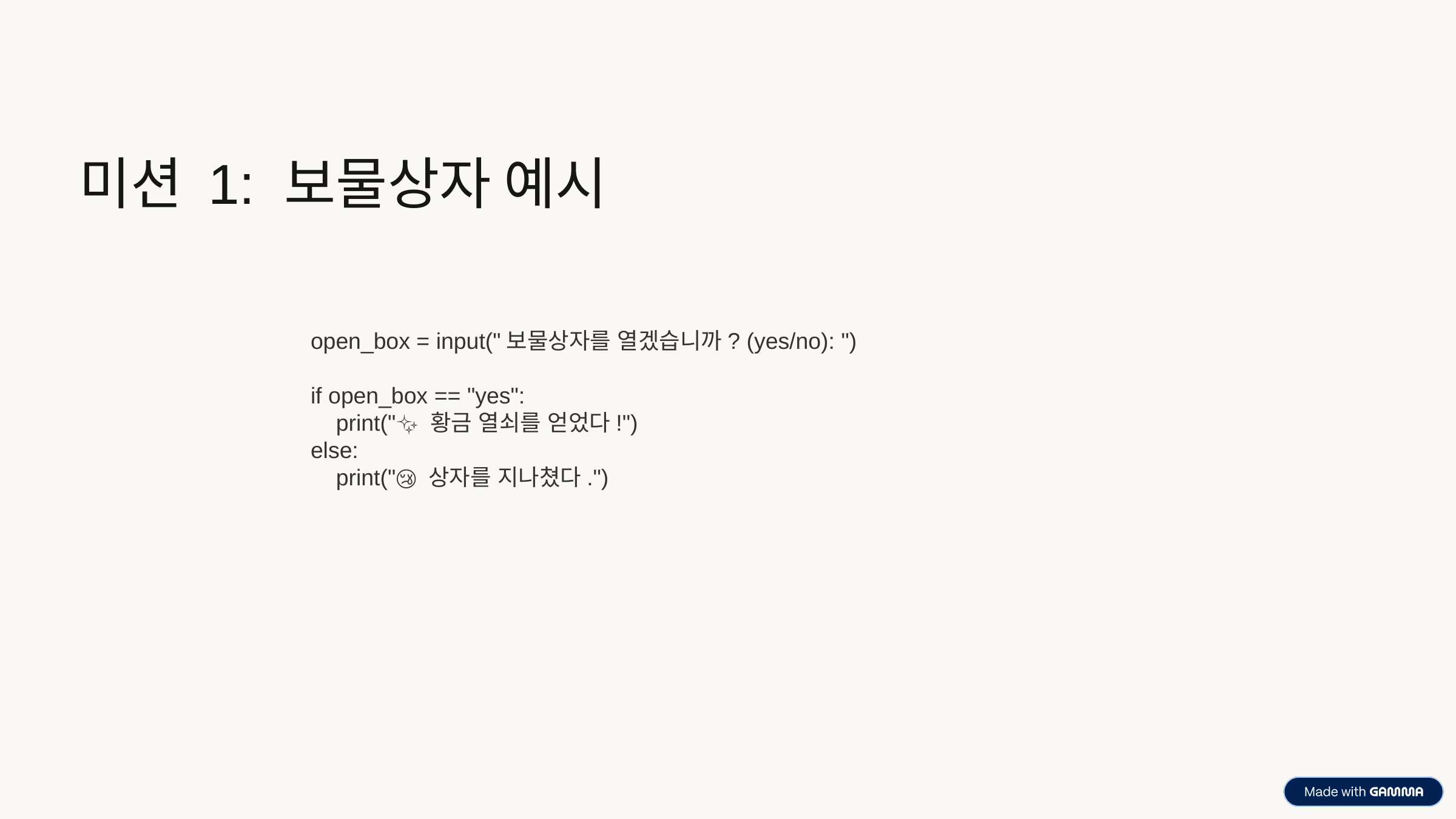

미션 1: 보물상자 예시
open_box = input("보물상자를 열겠습니까? (yes/no): ")
if open_box == "yes":
    print("✨ 황금 열쇠를 얻었다!")
else:
    print("😢 상자를 지나쳤다.")